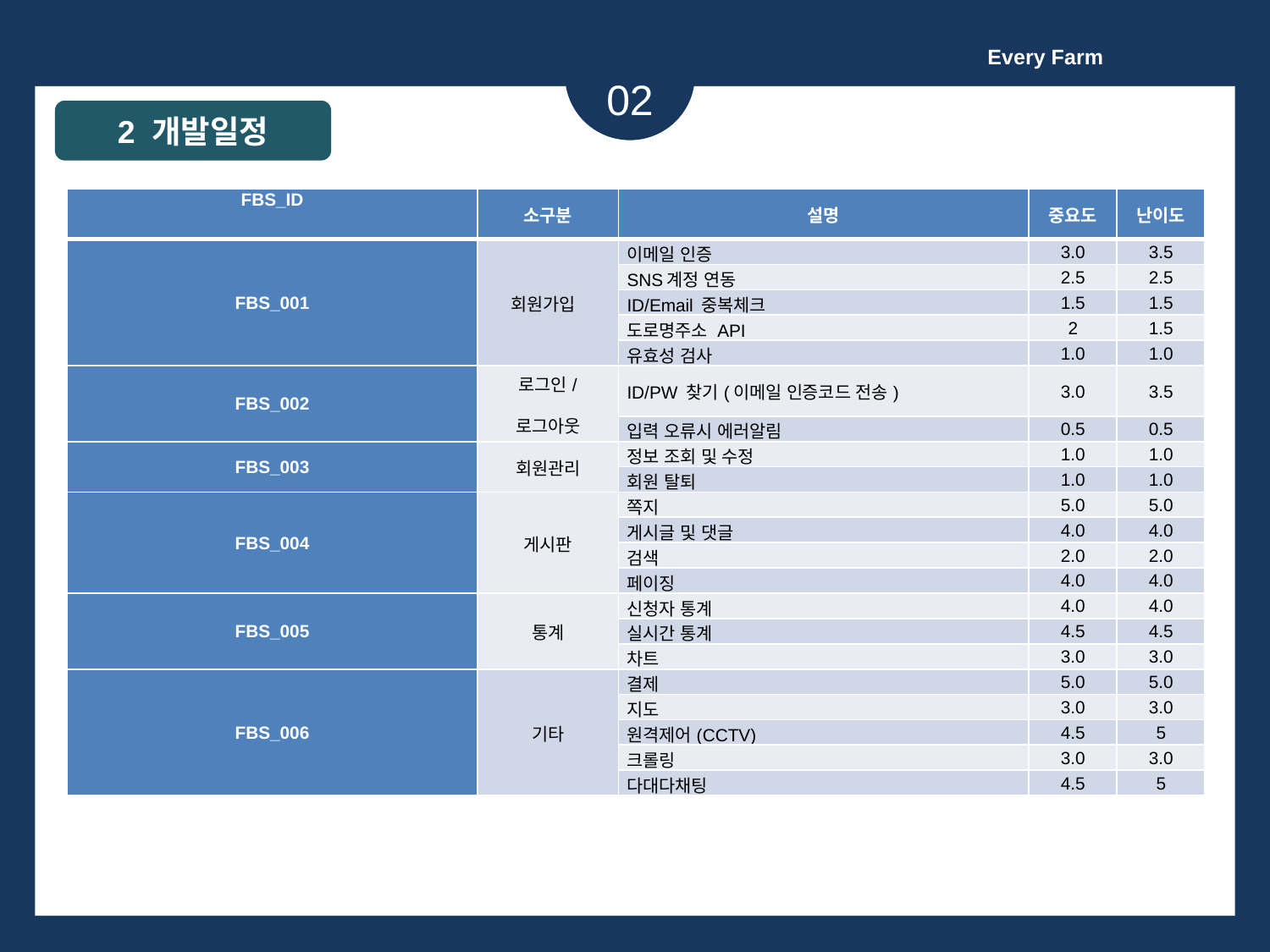

Every Farm
02

2 개발일정
| FBS\_ID | 소구분 | 설명 | 중요도 | 난이도 |
| --- | --- | --- | --- | --- |
| FBS\_001 | 회원가입 | 이메일 인증 | 3.0 | 3.5 |
|  |  | SNS계정 연동 | 2.5 | 2.5 |
|  |  | ID/Email 중복체크 | 1.5 | 1.5 |
|  |  | 도로명주소 API | 2 | 1.5 |
|  |  | 유효성 검사 | 1.0 | 1.0 |
| FBS\_002 | 로그인/ 로그아웃 | ID/PW 찾기(이메일 인증코드 전송) | 3.0 | 3.5 |
|  |  | 입력 오류시 에러알림 | 0.5 | 0.5 |
| FBS\_003 | 회원관리 | 정보 조회 및 수정 | 1.0 | 1.0 |
|  |  | 회원 탈퇴 | 1.0 | 1.0 |
| FBS\_004 | 게시판 | 쪽지 | 5.0 | 5.0 |
|  |  | 게시글 및 댓글 | 4.0 | 4.0 |
|  |  | 검색 | 2.0 | 2.0 |
|  |  | 페이징 | 4.0 | 4.0 |
| FBS\_005 | 통계 | 신청자 통계 | 4.0 | 4.0 |
|  |  | 실시간 통계 | 4.5 | 4.5 |
|  |  | 차트 | 3.0 | 3.0 |
| FBS\_006 | 기타 | 결제 | 5.0 | 5.0 |
|  |  | 지도 | 3.0 | 3.0 |
|  |  | 원격제어(CCTV) | 4.5 | 5 |
|  |  | 크롤링 | 3.0 | 3.0 |
|  |  | 다대다채팅 | 4.5 | 5 |